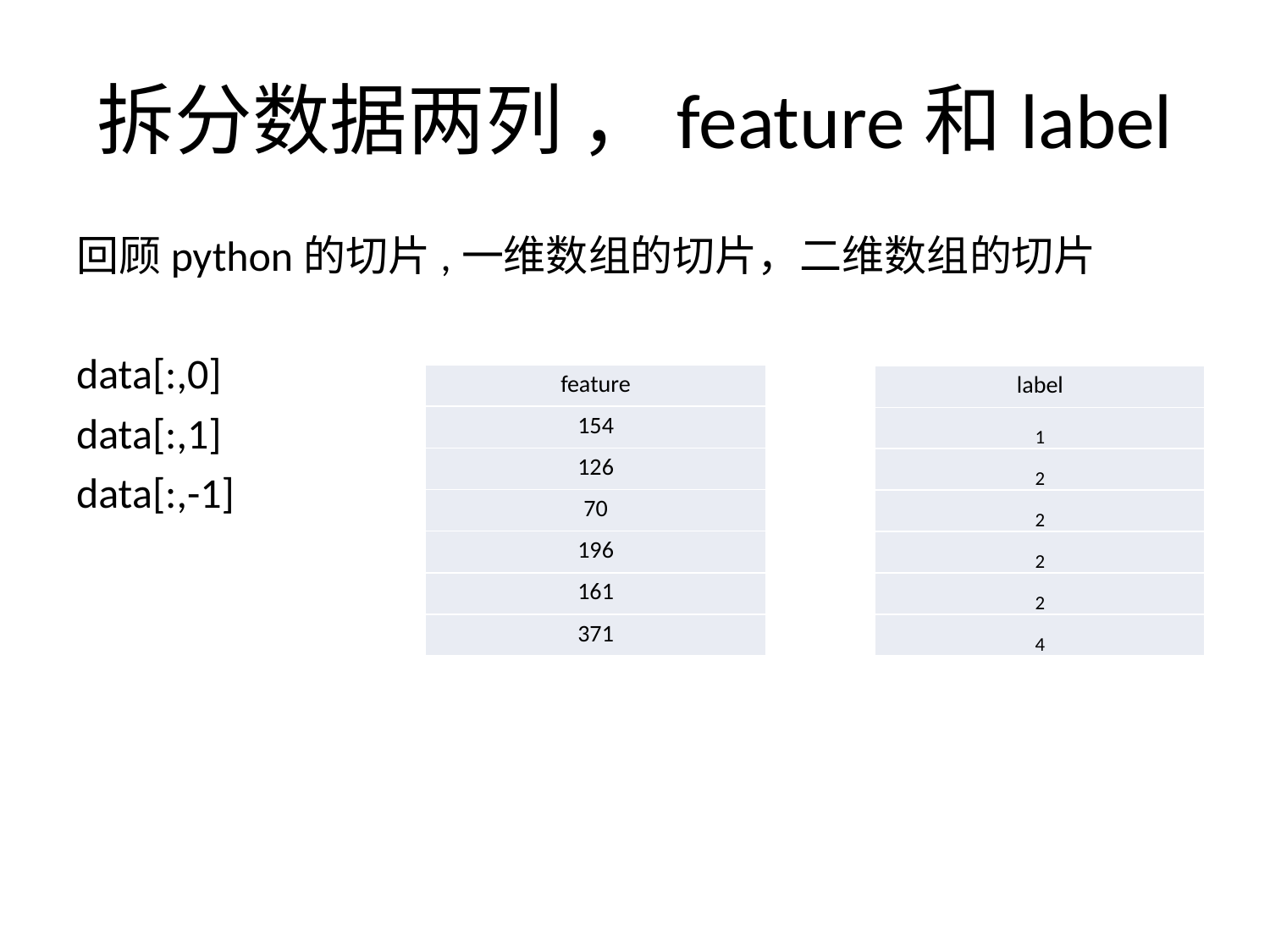

# 拆分数据两列 ，feature和label
回顾python的切片,一维数组的切片，二维数组的切片

data[:,0]
data[:,1]
data[:,-1]
| feature |
| --- |
| 154 |
| 126 |
| 70 |
| 196 |
| 161 |
| 371 |
| label |
| --- |
| 1 |
| 2 |
| 2 |
| 2 |
| 2 |
| 4 |